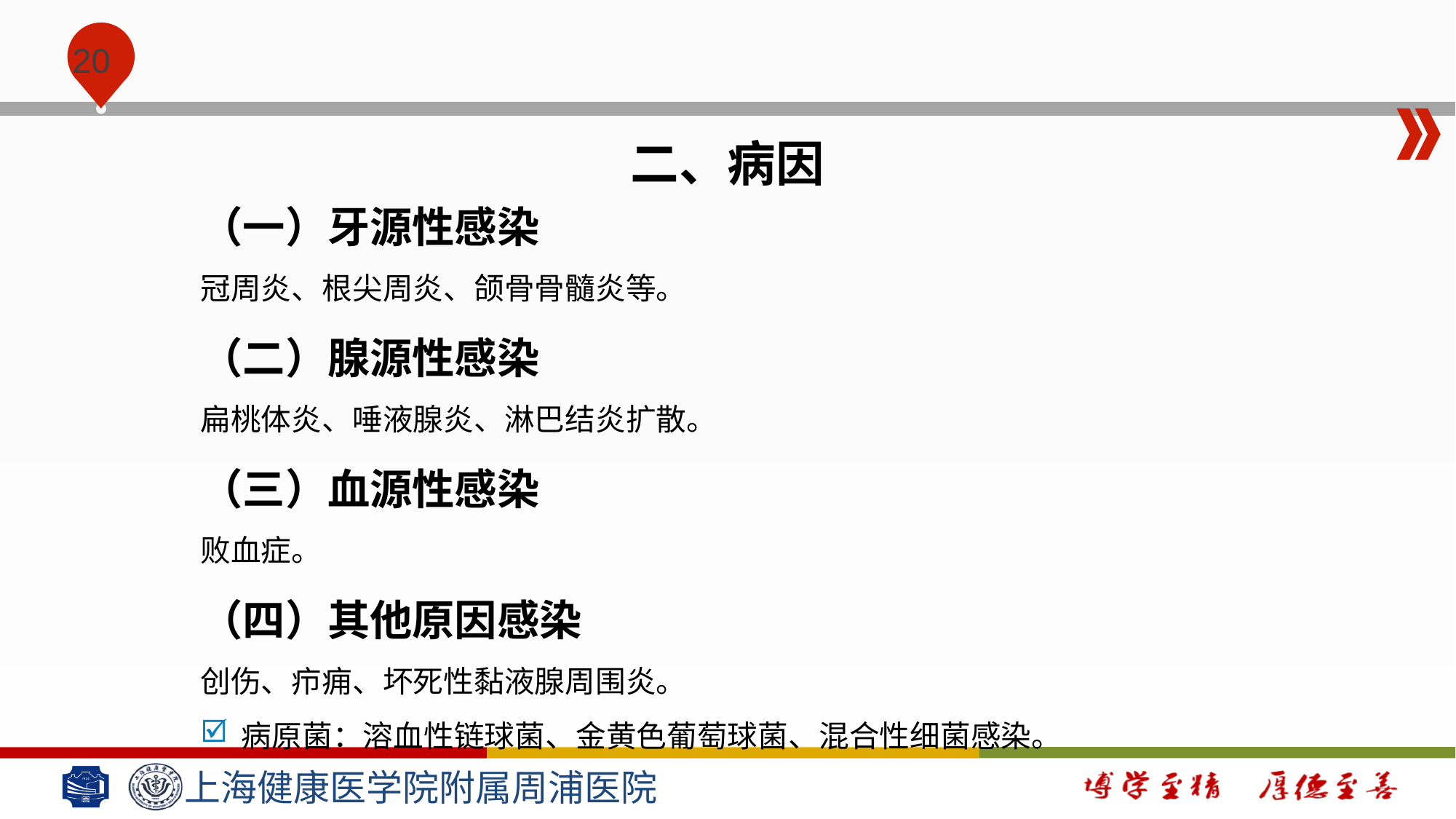

#
二、病因
（一）牙源性感染
冠周炎、根尖周炎、颌骨骨髓炎等。
（二）腺源性感染
扁桃体炎、唾液腺炎、淋巴结炎扩散。
（三）血源性感染
败血症。
（四）其他原因感染
创伤、疖痈、坏死性黏液腺周围炎。
病原菌：溶血性链球菌、金黄色葡萄球菌、混合性细菌感染。